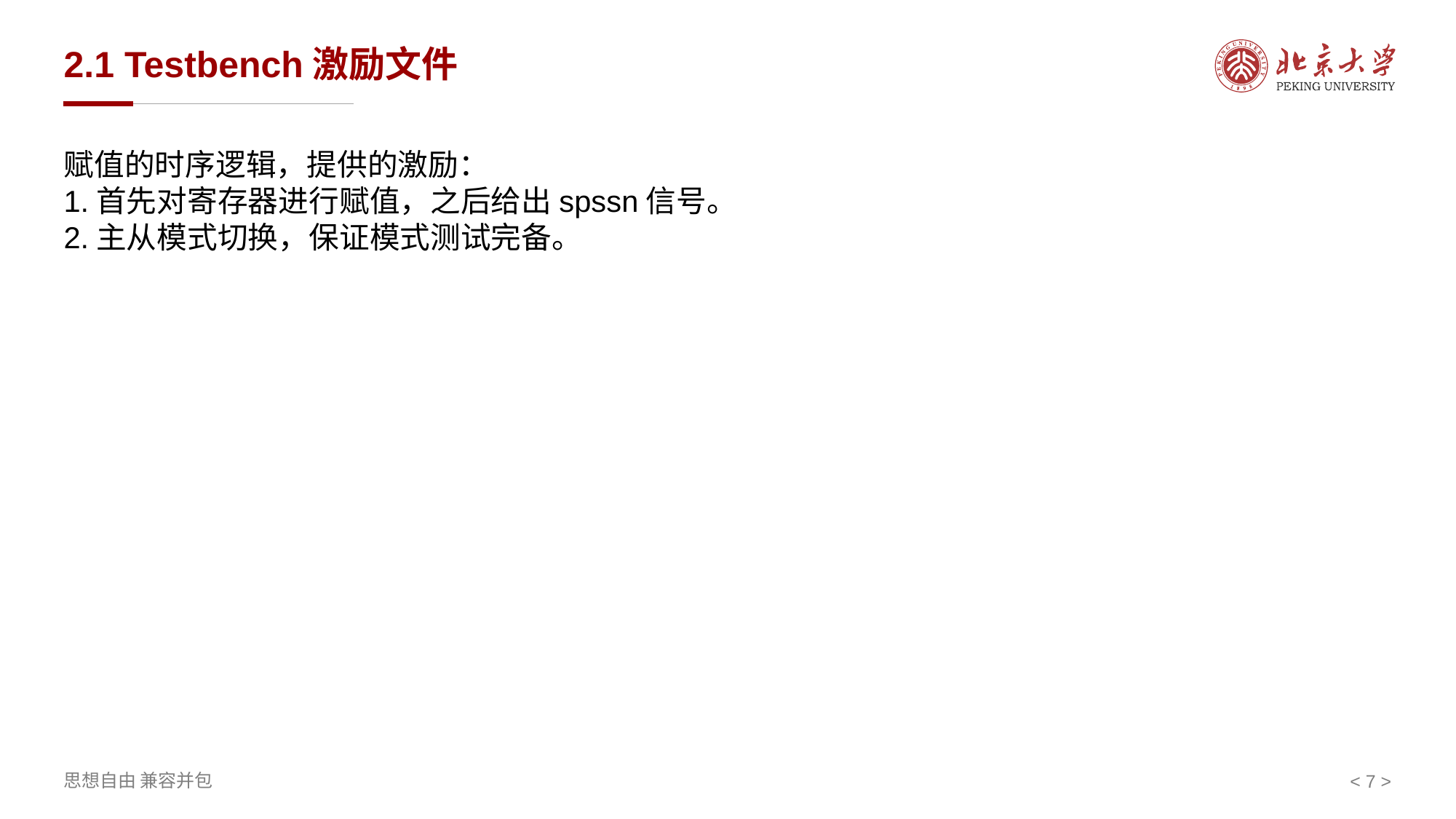

# 2.1 Testbench激励文件
赋值的时序逻辑，提供的激励：
1.首先对寄存器进行赋值，之后给出spssn信号。
2.主从模式切换，保证模式测试完备。
< 7 >